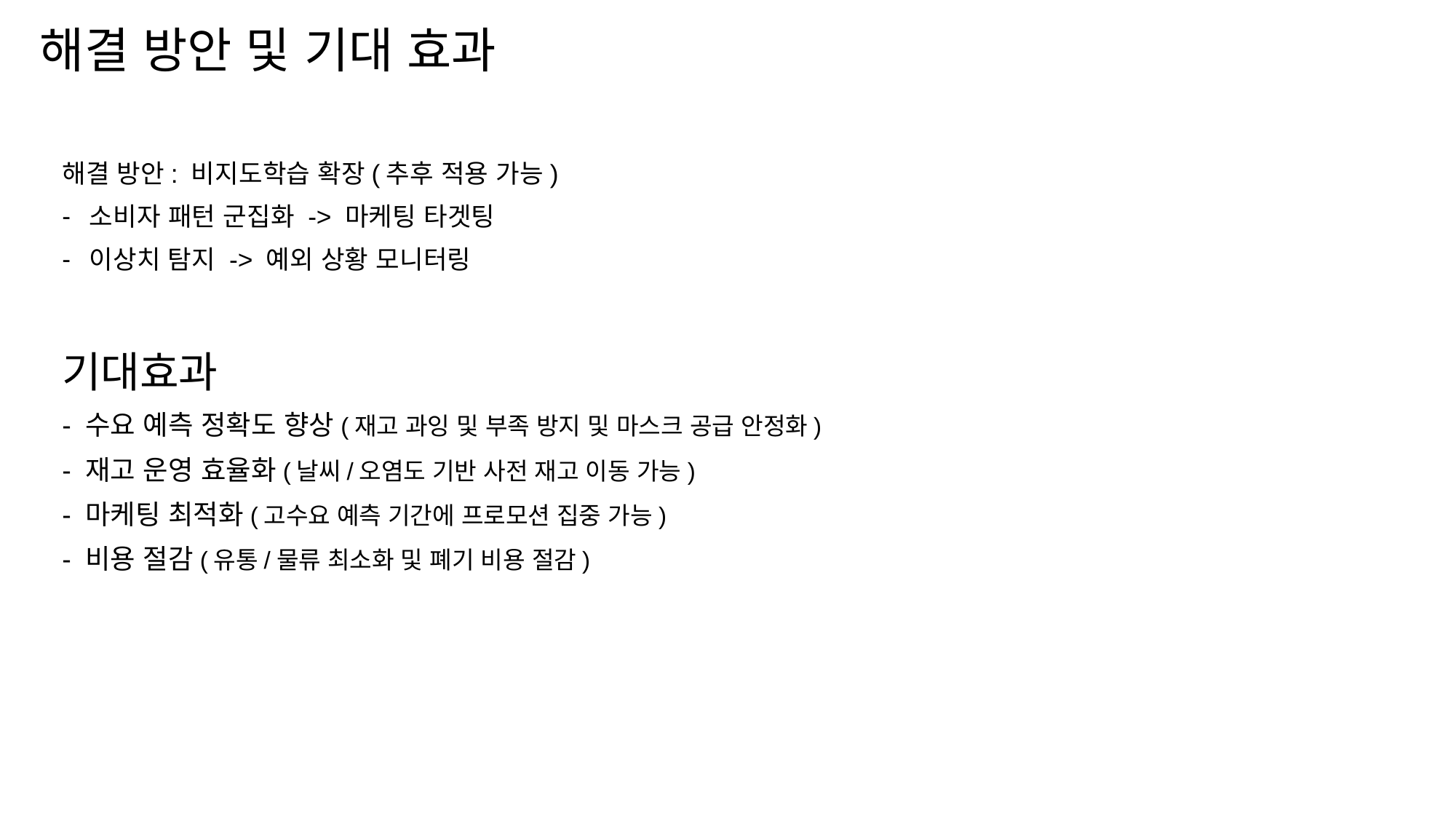

해결 방안 및 기대 효과

해결 방안: 비지도학습 확장(추후 적용 가능)
소비자 패턴 군집화 -> 마케팅 타겟팅
이상치 탐지 -> 예외 상황 모니터링

기대효과
- 수요 예측 정확도 향상(재고 과잉 및 부족 방지 및 마스크 공급 안정화)
- 재고 운영 효율화(날씨/오염도 기반 사전 재고 이동 가능)
- 마케팅 최적화(고수요 예측 기간에 프로모션 집중 가능)
- 비용 절감(유통/물류 최소화 및 폐기 비용 절감)